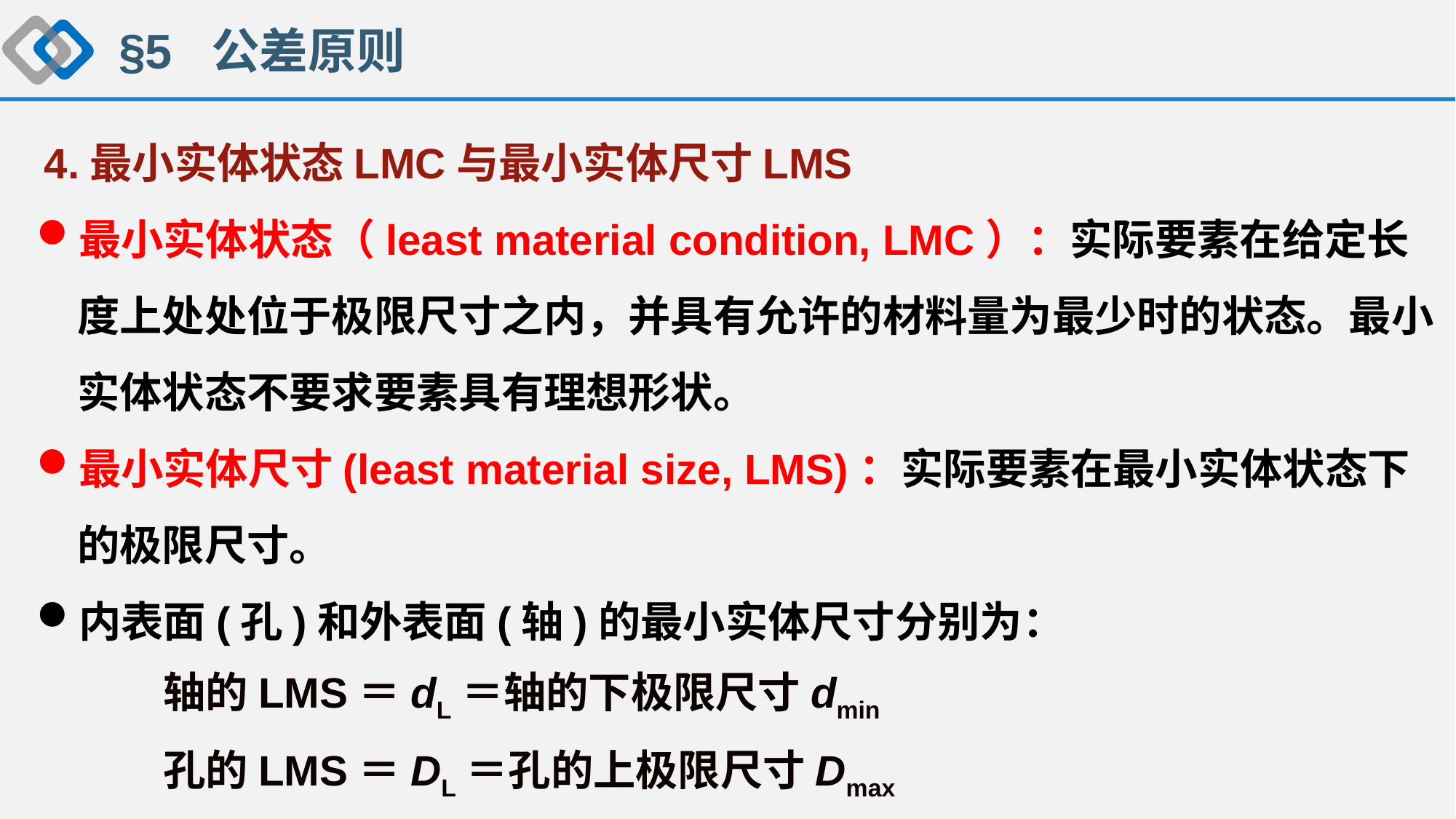

§5  公差原则

   4.最小实体状态LMC与最小实体尺寸LMS
最小实体状态（least material condition, LMC）：实际要素在给定长度上处处位于极限尺寸之内，并具有允许的材料量为最少时的状态。最小实体状态不要求要素具有理想形状。
最小实体尺寸(least material size, LMS)：实际要素在最小实体状态下的极限尺寸。
内表面(孔)和外表面(轴)的最小实体尺寸分别为：
               轴的LMS＝dL＝轴的下极限尺寸dmin
               孔的LMS＝DL＝孔的上极限尺寸Dmax